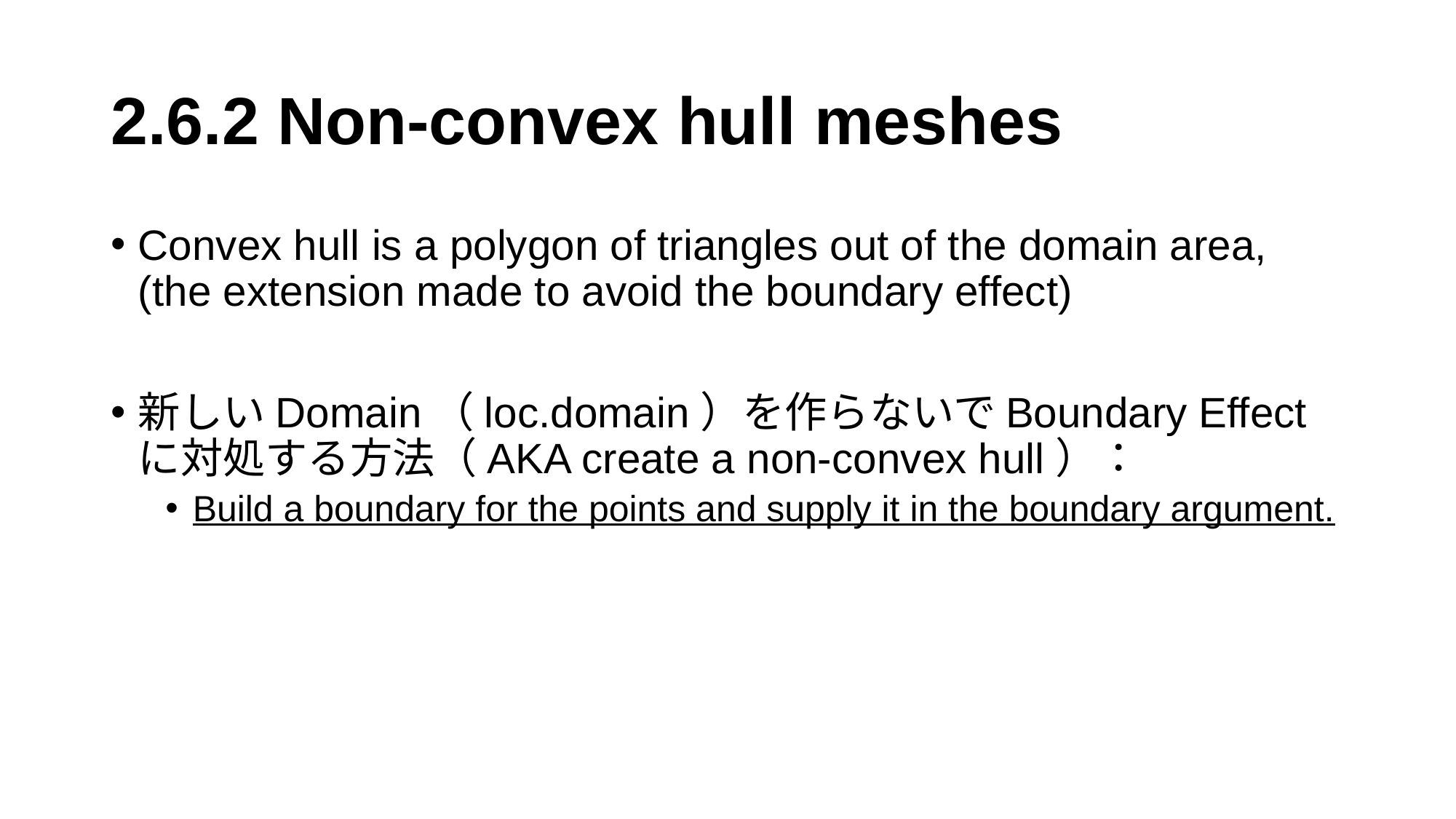

# 2.6.2 Non-convex hull meshes
Convex hull is a polygon of triangles out of the domain area, (the extension made to avoid the boundary effect)

新しいDomain（loc.domain）を作らないでBoundary Effectに対処する方法（AKA create a non-convex hull）：
Build a boundary for the points and supply it in the boundary argument.